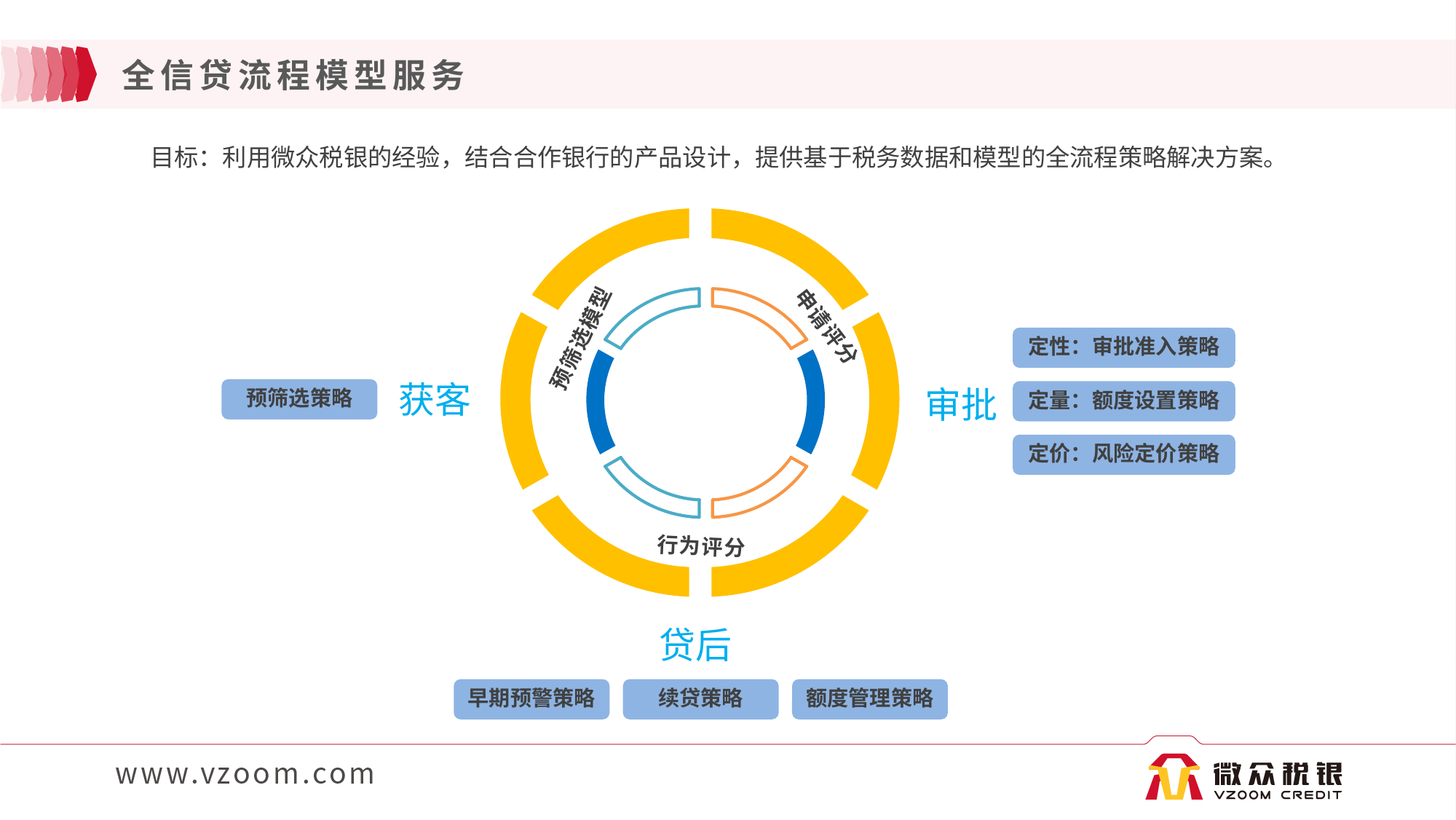

# 全信贷流程模型服务
      目标：利用微众税银的经验，结合合作银行的产品设计，提供基于税务数据和模型的全流程策略解决方案。

申请评分
预筛选模型
定性：审批准入策略

预筛选策略
定量：额度设置策略
获客
审批
定价：风险定价策略

行为评分
贷后
早期预警策略
续贷策略
额度管理策略